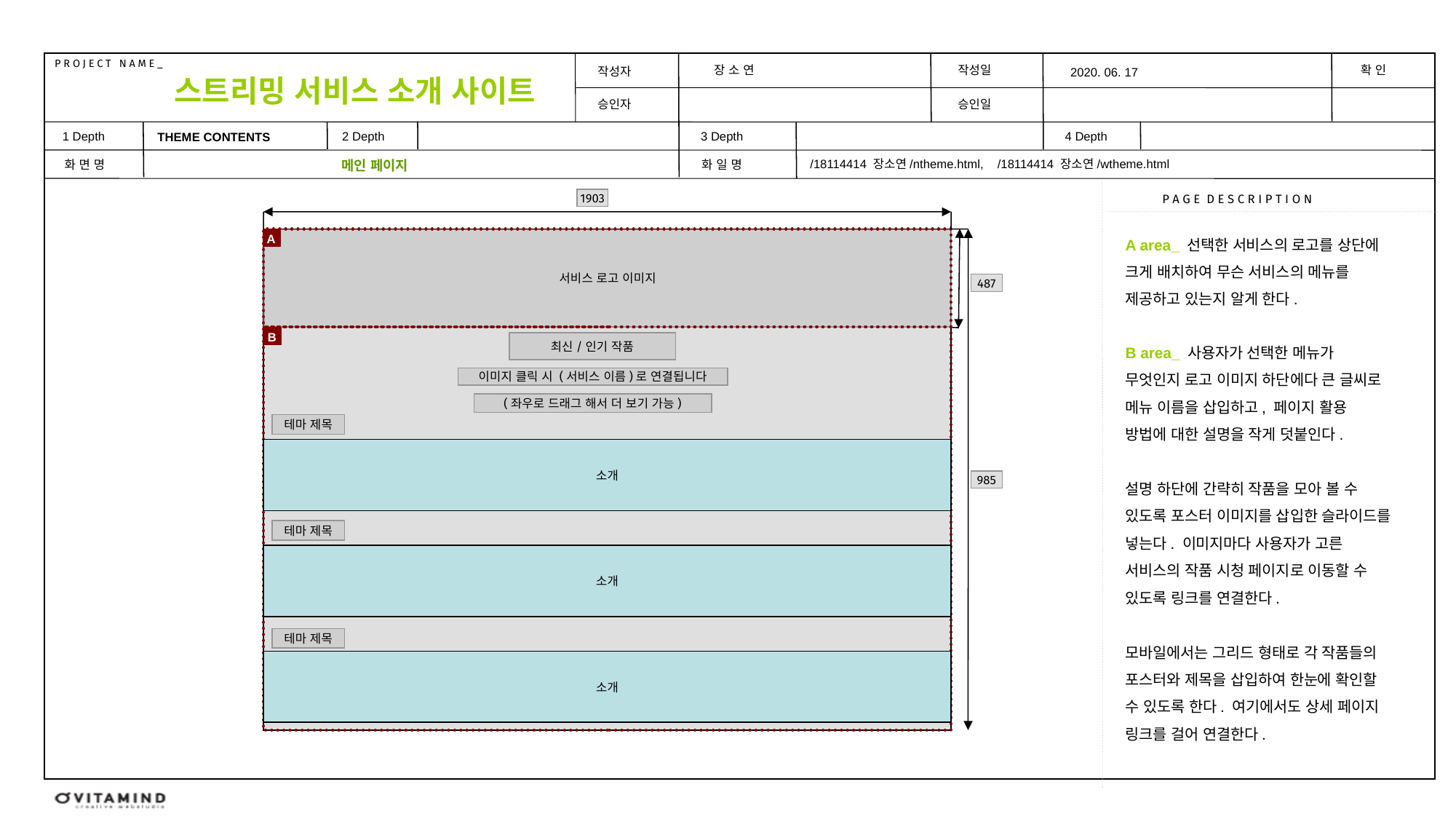

장 소 연
2020. 06. 17
스트리밍 서비스 소개 사이트
THEME CONTENTS
/18114414 장소연/ntheme.html,    /18114414 장소연/wtheme.html
메인 페이지
1903

A area_ 선택한 서비스의 로고를 상단에 크게 배치하여 무슨 서비스의 메뉴를 제공하고 있는지 알게 한다.
A

서비스 로고 이미지
487
B

B area_ 사용자가 선택한 메뉴가 무엇인지 로고 이미지 하단에다 큰 글씨로 메뉴 이름을 삽입하고, 페이지 활용 방법에 대한 설명을 작게 덧붙인다.

설명 하단에 간략히 작품을 모아 볼 수 있도록 포스터 이미지를 삽입한 슬라이드를 넣는다. 이미지마다 사용자가 고른 서비스의 작품 시청 페이지로 이동할 수 있도록 링크를 연결한다.

모바일에서는 그리드 형태로 각 작품들의 포스터와 제목을 삽입하여 한눈에 확인할 수 있도록 한다. 여기에서도 상세 페이지 링크를 걸어 연결한다.
최신/인기 작품
이미지 클릭 시 (서비스 이름)로 연결됩니다
(좌우로 드래그 해서 더 보기 가능)
테마 제목
소개
985
테마 제목
소개
테마 제목
소개